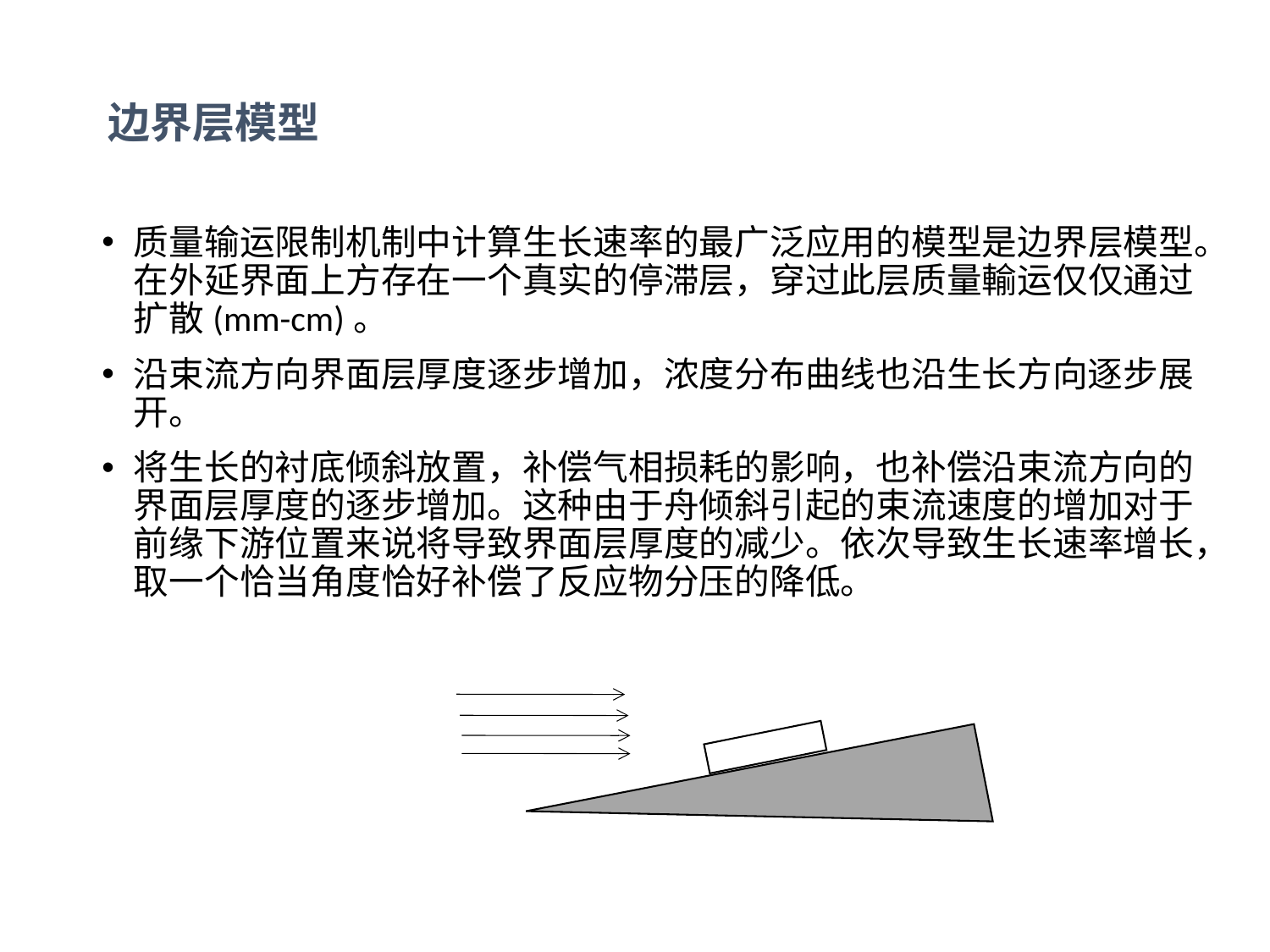

11
# 边界层模型
质量输运限制机制中计算生长速率的最广泛应用的模型是边界层模型。在外延界面上方存在一个真实的停滞层，穿过此层质量輸运仅仅通过扩散(mm-cm)。
沿束流方向界面层厚度逐步增加，浓度分布曲线也沿生长方向逐步展开。
将生长的衬底倾斜放置，补偿气相损耗的影响，也补偿沿束流方向的界面层厚度的逐步增加。这种由于舟倾斜引起的束流速度的增加对于前缘下游位置来说将导致界面层厚度的减少。依次导致生长速率增长，取一个恰当角度恰好补偿了反应物分压的降低。